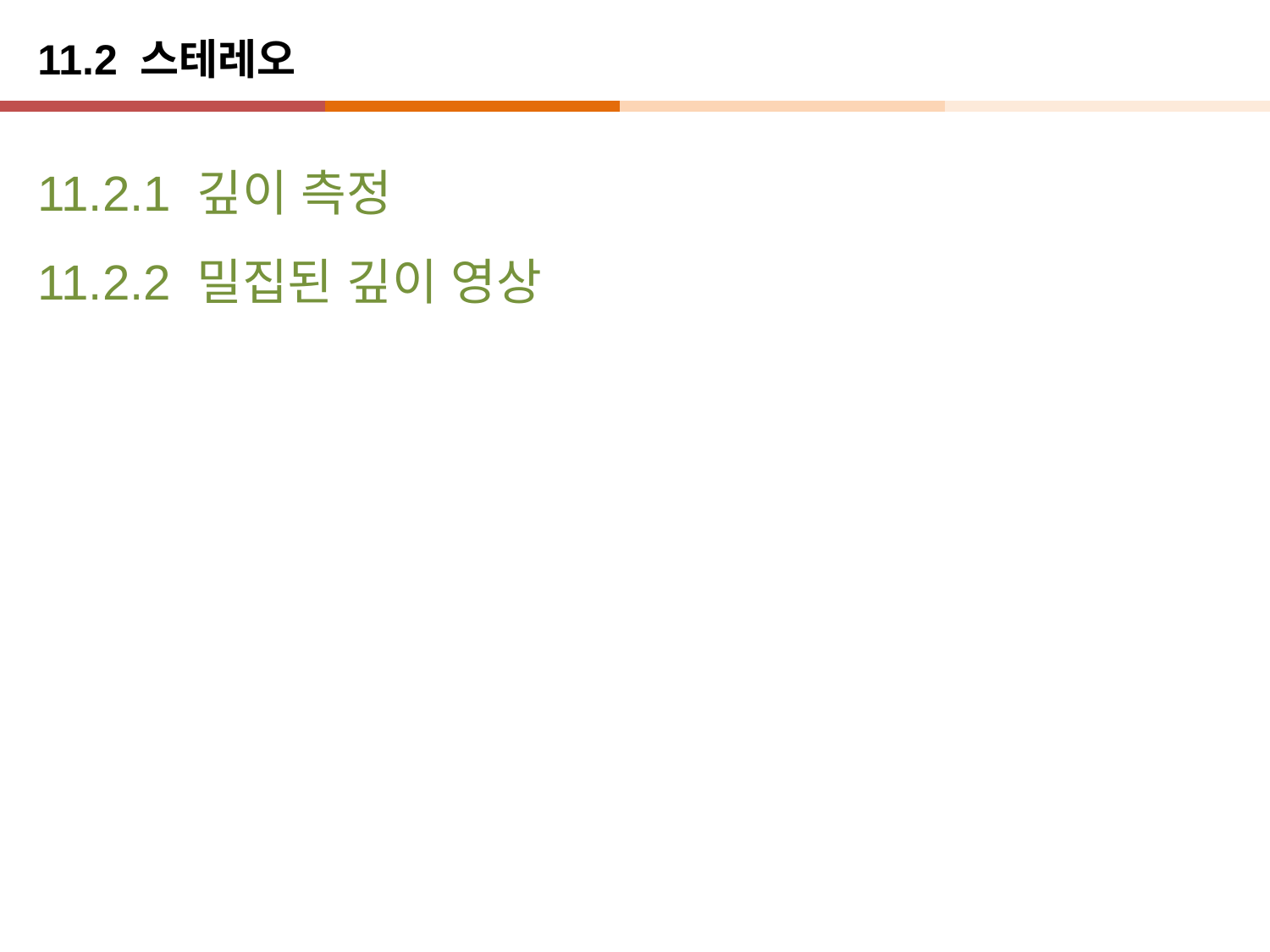

# 11.2 스테레오
11.2.1 깊이 측정
11.2.2 밀집된 깊이 영상